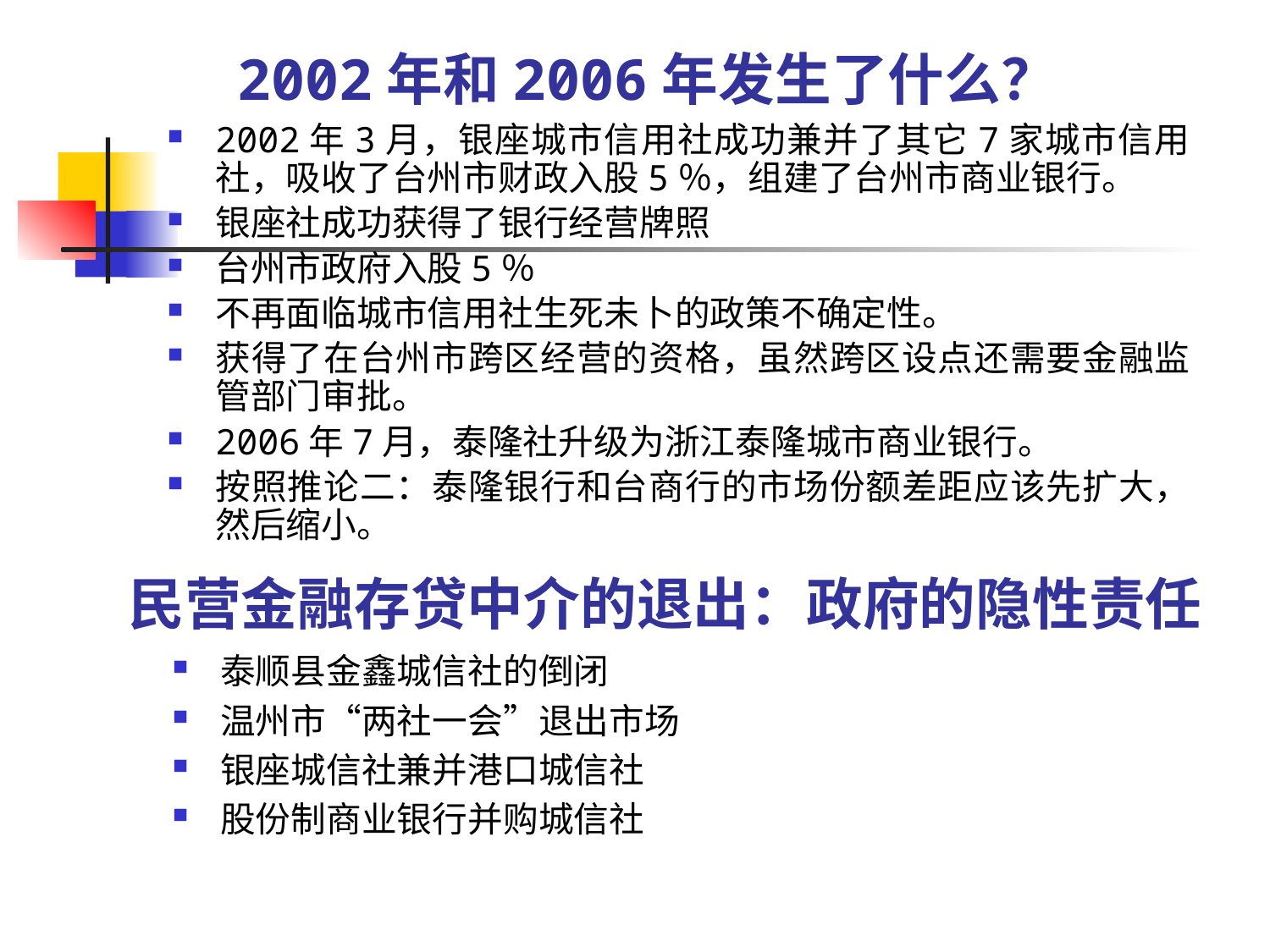

# 2002年和2006年发生了什么？
2002年3月，银座城市信用社成功兼并了其它7家城市信用社，吸收了台州市财政入股5％，组建了台州市商业银行。
银座社成功获得了银行经营牌照
台州市政府入股5％
不再面临城市信用社生死未卜的政策不确定性。
获得了在台州市跨区经营的资格，虽然跨区设点还需要金融监管部门审批。
2006年7月，泰隆社升级为浙江泰隆城市商业银行。
按照推论二：泰隆银行和台商行的市场份额差距应该先扩大，然后缩小。
民营金融存贷中介的退出：政府的隐性责任
泰顺县金鑫城信社的倒闭
温州市“两社一会”退出市场
银座城信社兼并港口城信社
股份制商业银行并购城信社